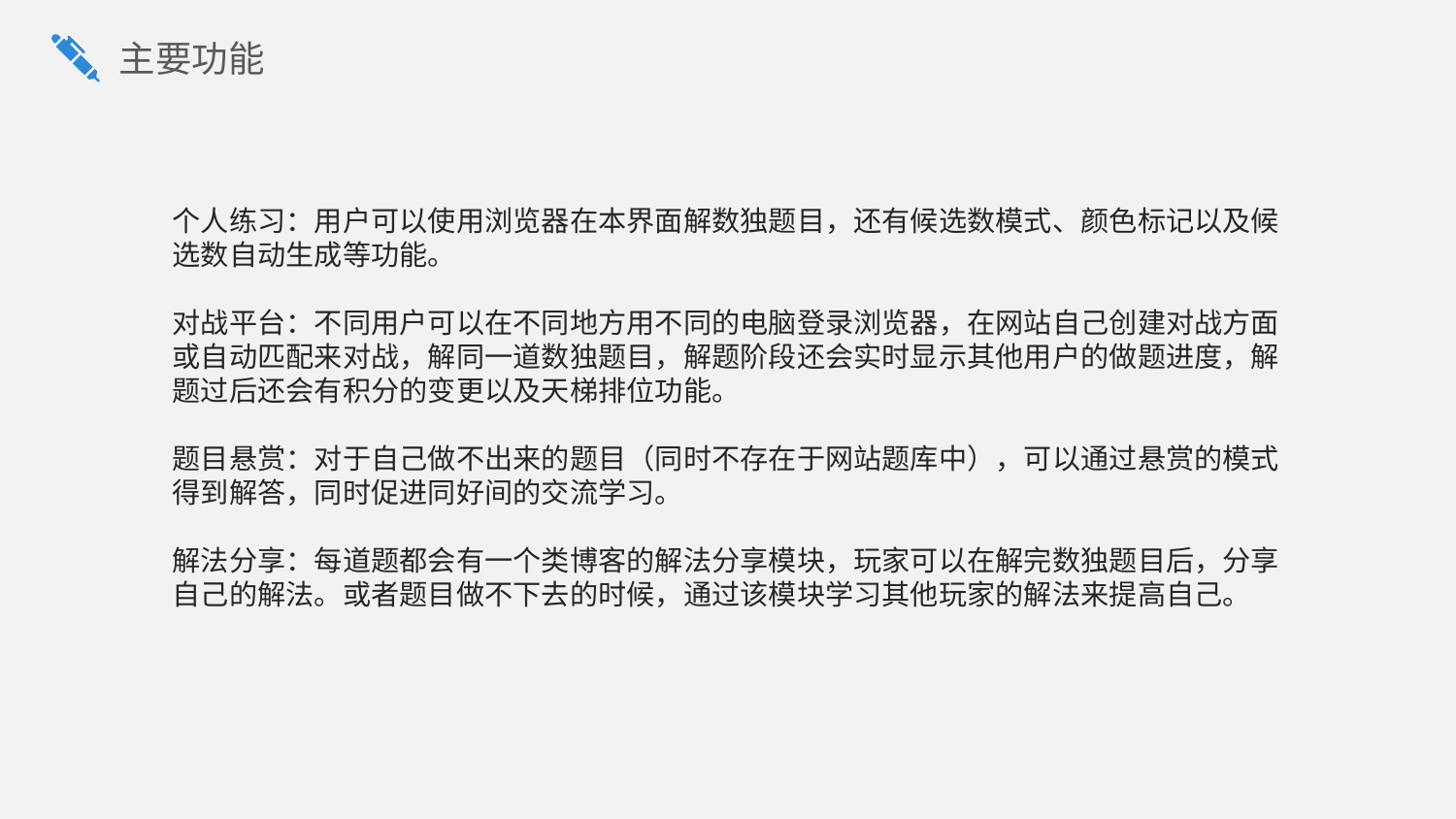

主要功能
个人练习：用户可以使用浏览器在本界面解数独题目，还有候选数模式、颜色标记以及候选数自动生成等功能。

对战平台：不同用户可以在不同地方用不同的电脑登录浏览器，在网站自己创建对战方面或自动匹配来对战，解同一道数独题目，解题阶段还会实时显示其他用户的做题进度，解题过后还会有积分的变更以及天梯排位功能。

题目悬赏：对于自己做不出来的题目（同时不存在于网站题库中），可以通过悬赏的模式得到解答，同时促进同好间的交流学习。

解法分享：每道题都会有一个类博客的解法分享模块，玩家可以在解完数独题目后，分享自己的解法。或者题目做不下去的时候，通过该模块学习其他玩家的解法来提高自己。